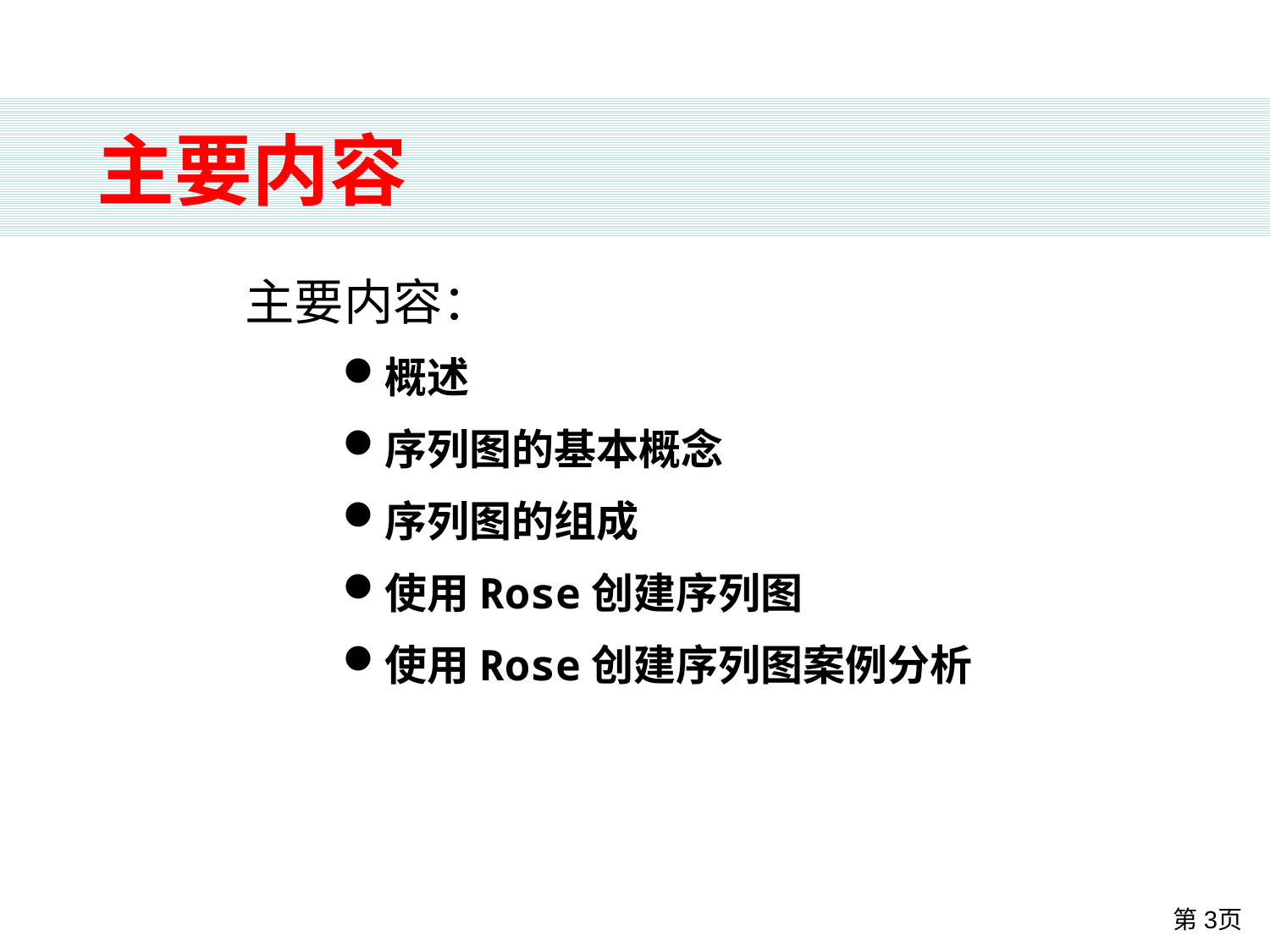

主要内容
主要内容：
概述
序列图的基本概念
序列图的组成
使用Rose创建序列图
使用Rose创建序列图案例分析
第3页